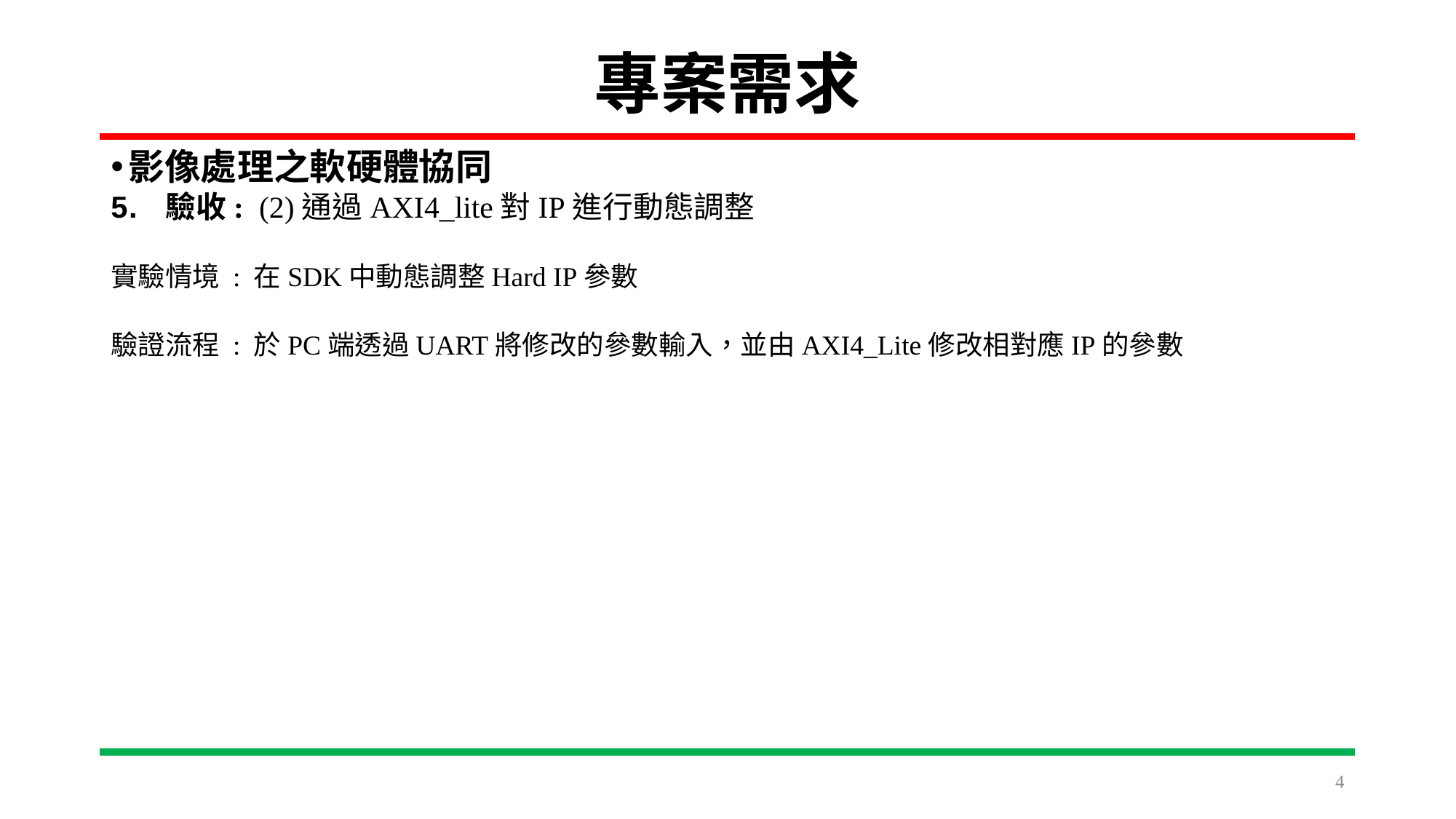

# 專案需求
影像處理之軟硬體協同
驗收:  (2)通過AXI4_lite對IP進行動態調整

實驗情境 : 在SDK中動態調整Hard IP參數

驗證流程 : 於PC端透過UART將修改的參數輸入，並由AXI4_Lite修改相對應IP的參數
4